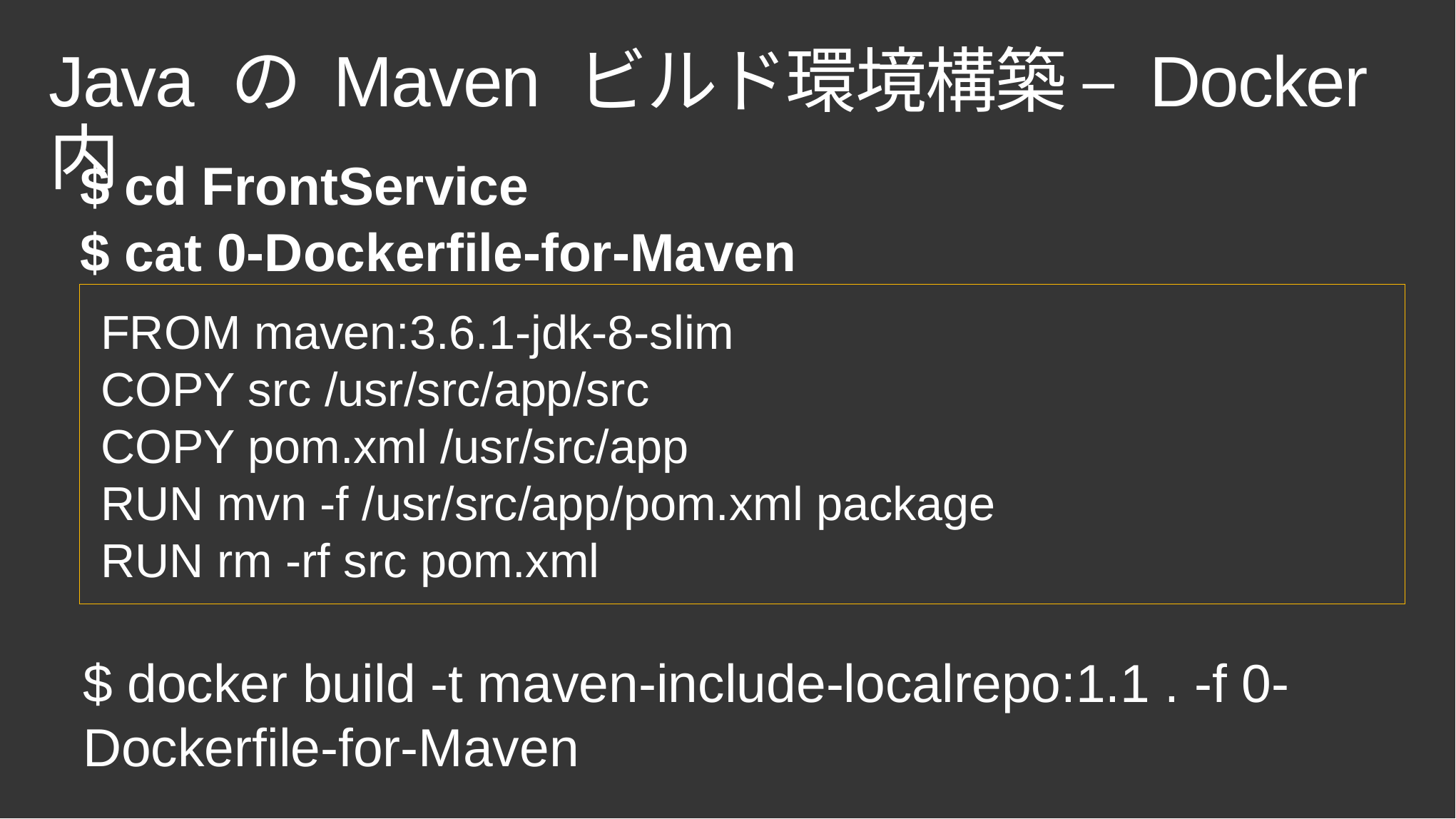

# Java の Maven ビルド環境構築 – Docker 内
$ cd FrontService
$ cat 0-Dockerfile-for-Maven
FROM maven:3.6.1-jdk-8-slim
COPY src /usr/src/app/src
COPY pom.xml /usr/src/app
RUN mvn -f /usr/src/app/pom.xml package
RUN rm -rf src pom.xml
$ docker build -t maven-include-localrepo:1.1 . -f 0-Dockerfile-for-Maven